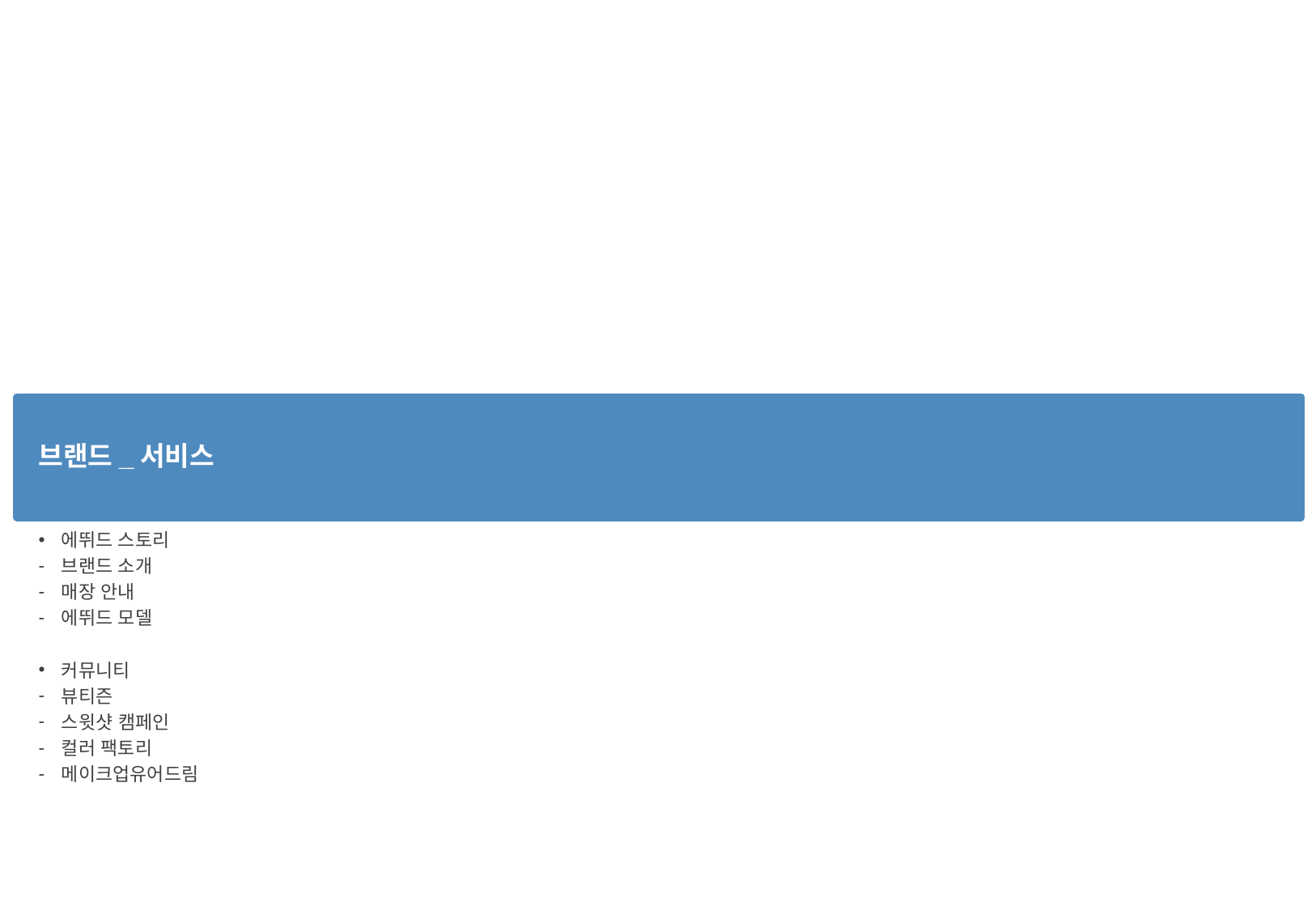

# 브랜드_서비스
에뛰드 스토리
브랜드 소개
매장 안내
에뛰드 모델

커뮤니티
뷰티즌
스윗샷 캠페인
컬러 팩토리
메이크업유어드림